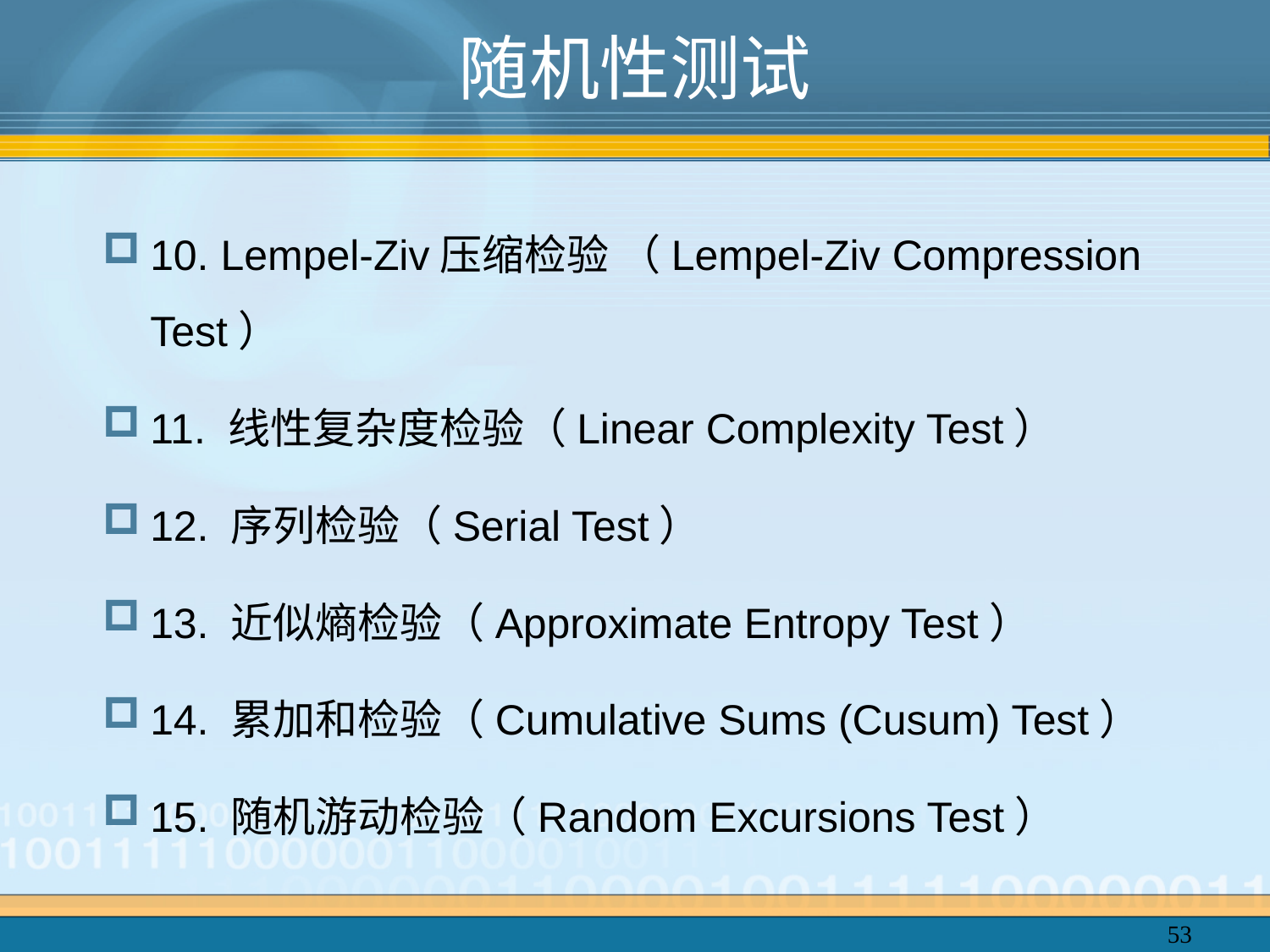

# 随机性测试
10. Lempel-Ziv压缩检验 （Lempel-Ziv Compression Test）
11. 线性复杂度检验（Linear Complexity Test）
12. 序列检验（Serial Test）
13. 近似熵检验（Approximate Entropy Test）
14. 累加和检验（Cumulative Sums (Cusum) Test）
15. 随机游动检验（Random Excursions Test）
53